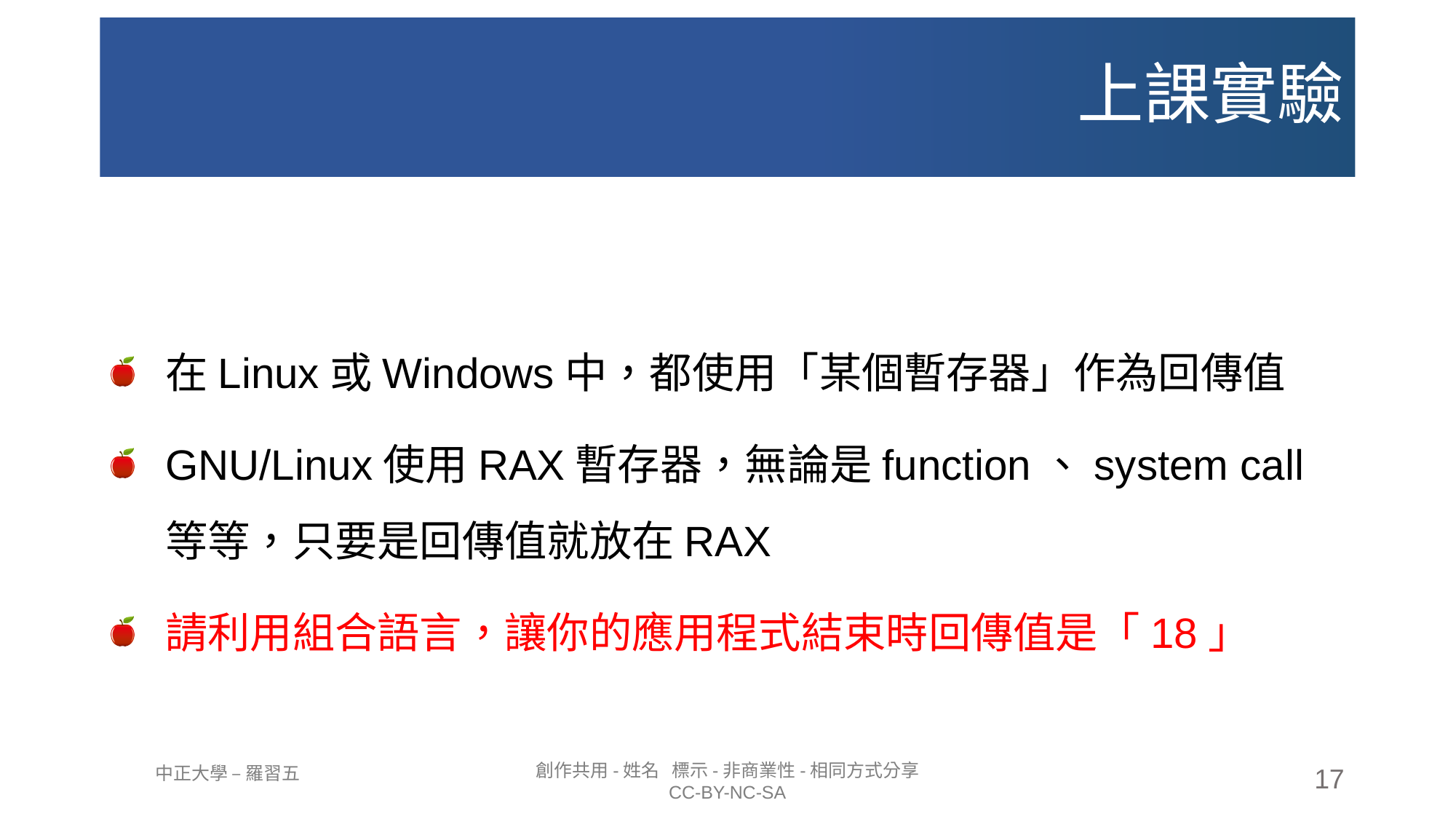

# 上課實驗
在Linux或Windows中，都使用「某個暫存器」作為回傳值
GNU/Linux使用RAX暫存器，無論是function、system call等等，只要是回傳值就放在RAX
請利用組合語言，讓你的應用程式結束時回傳值是「18」